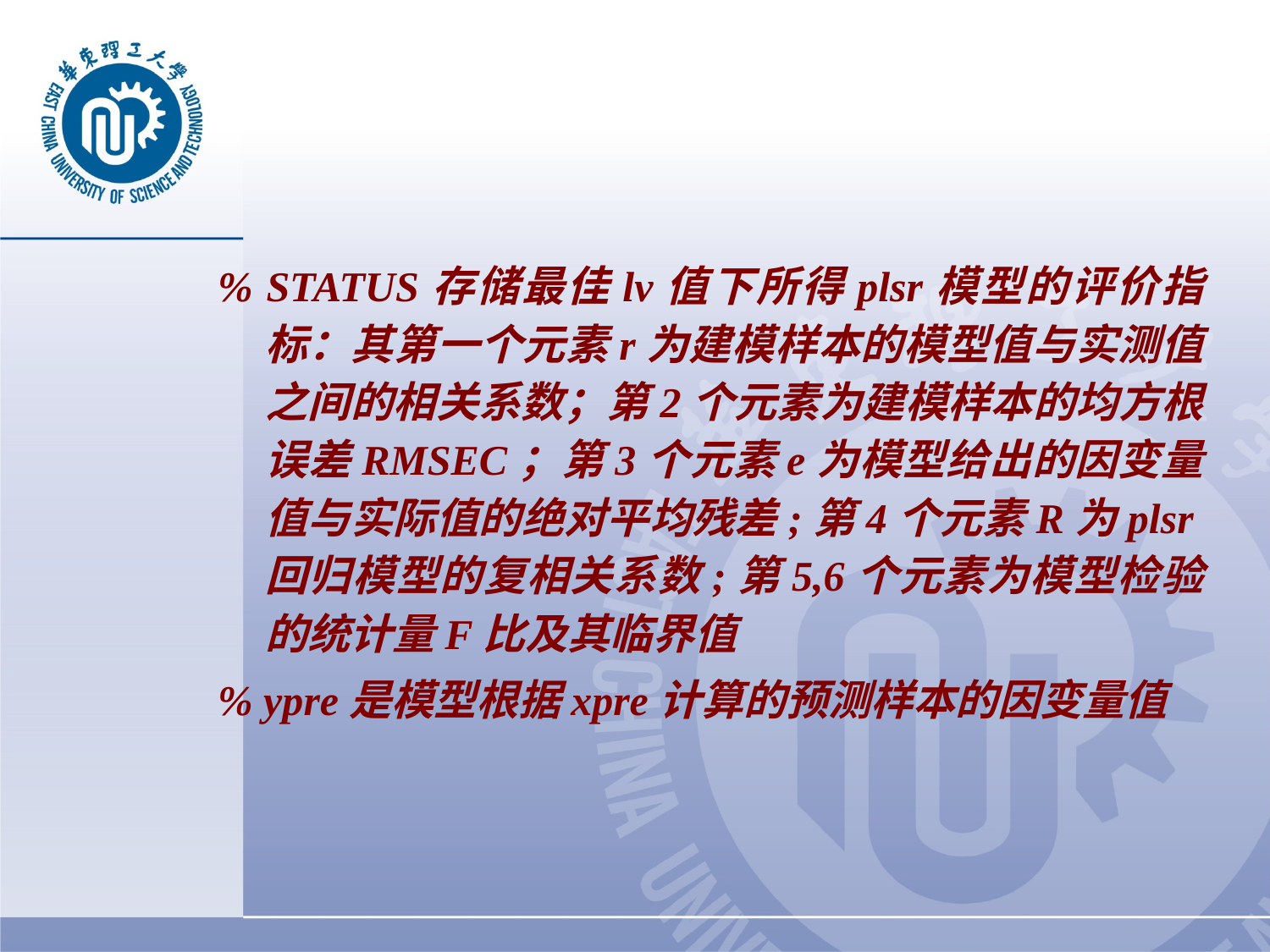

% STATUS存储最佳lv值下所得plsr模型的评价指标：其第一个元素r为建模样本的模型值与实测值之间的相关系数；第2个元素为建模样本的均方根误差RMSEC；第3个元素e为模型给出的因变量值与实际值的绝对平均残差;第4个元素R为plsr回归模型的复相关系数;第5,6个元素为模型检验的统计量F比及其临界值
% ypre是模型根据xpre计算的预测样本的因变量值